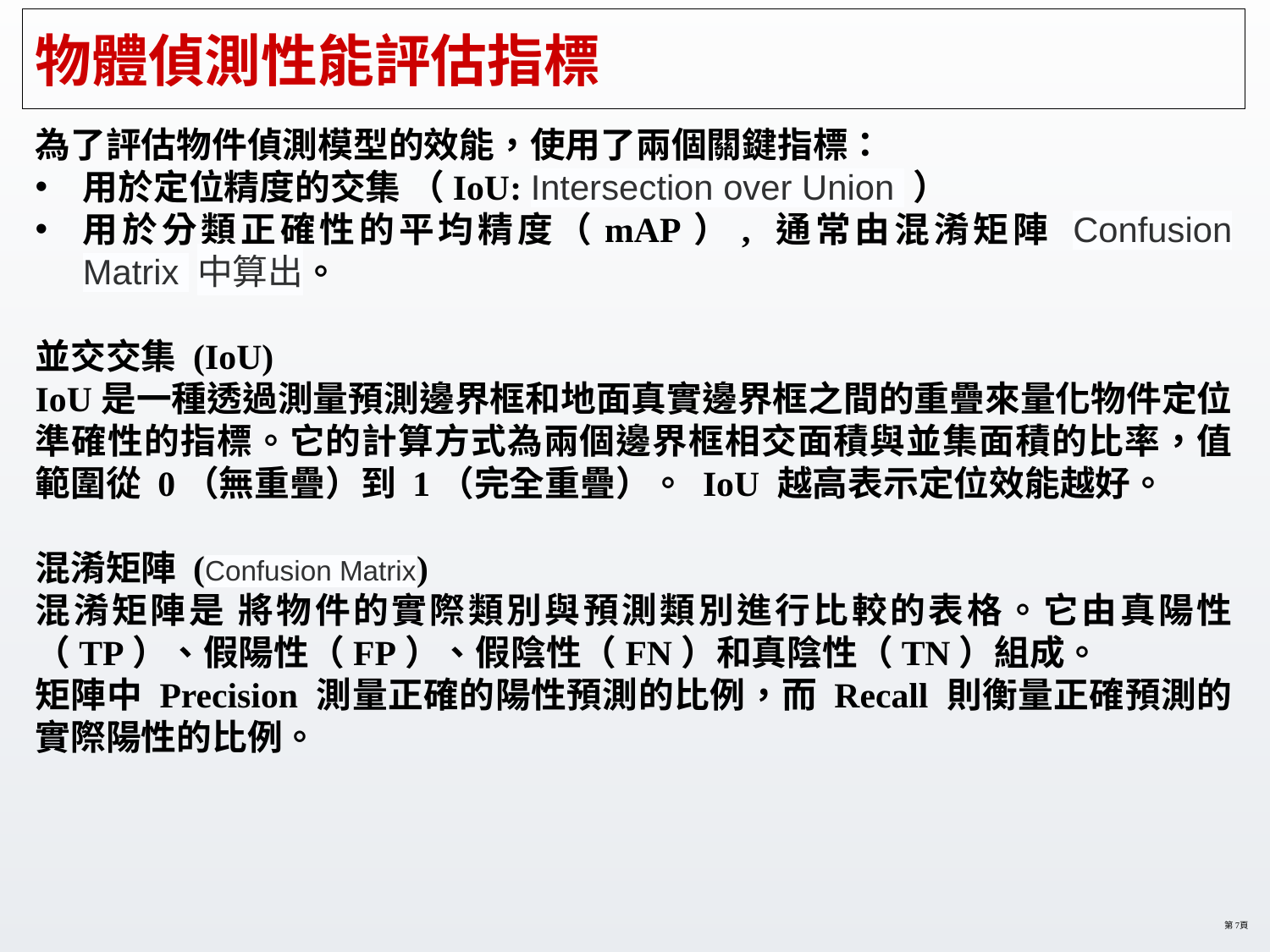

# 物體偵測性能評估指標
為了評估物件偵測模型的效能，使用了兩個關鍵指標：
用於定位精度的交集 （IoU: Intersection over Union ）
用於分類正確性的平均精度（mAP）, 通常由混淆矩陣 Confusion Matrix 中算出。

並交交集 (IoU)
IoU是一種透過測量預測邊界框和地面真實邊界框之間的重疊來量化物件定位準確性的指標。它的計算方式為兩個邊界框相交面積與並集面積的比率，值範圍從 0（無重疊）到 1（完全重疊）。 IoU 越高表示定位效能越好。

混淆矩陣 (Confusion Matrix)
混淆矩陣是 將物件的實際類別與預測類別進行比較的表格。它由真陽性（TP）、假陽性（FP）、假陰性（FN）和真陰性（TN）組成。
矩陣中 Precision 測量正確的陽性預測的比例，而 Recall 則衡量正確預測的實際陽性的比例。